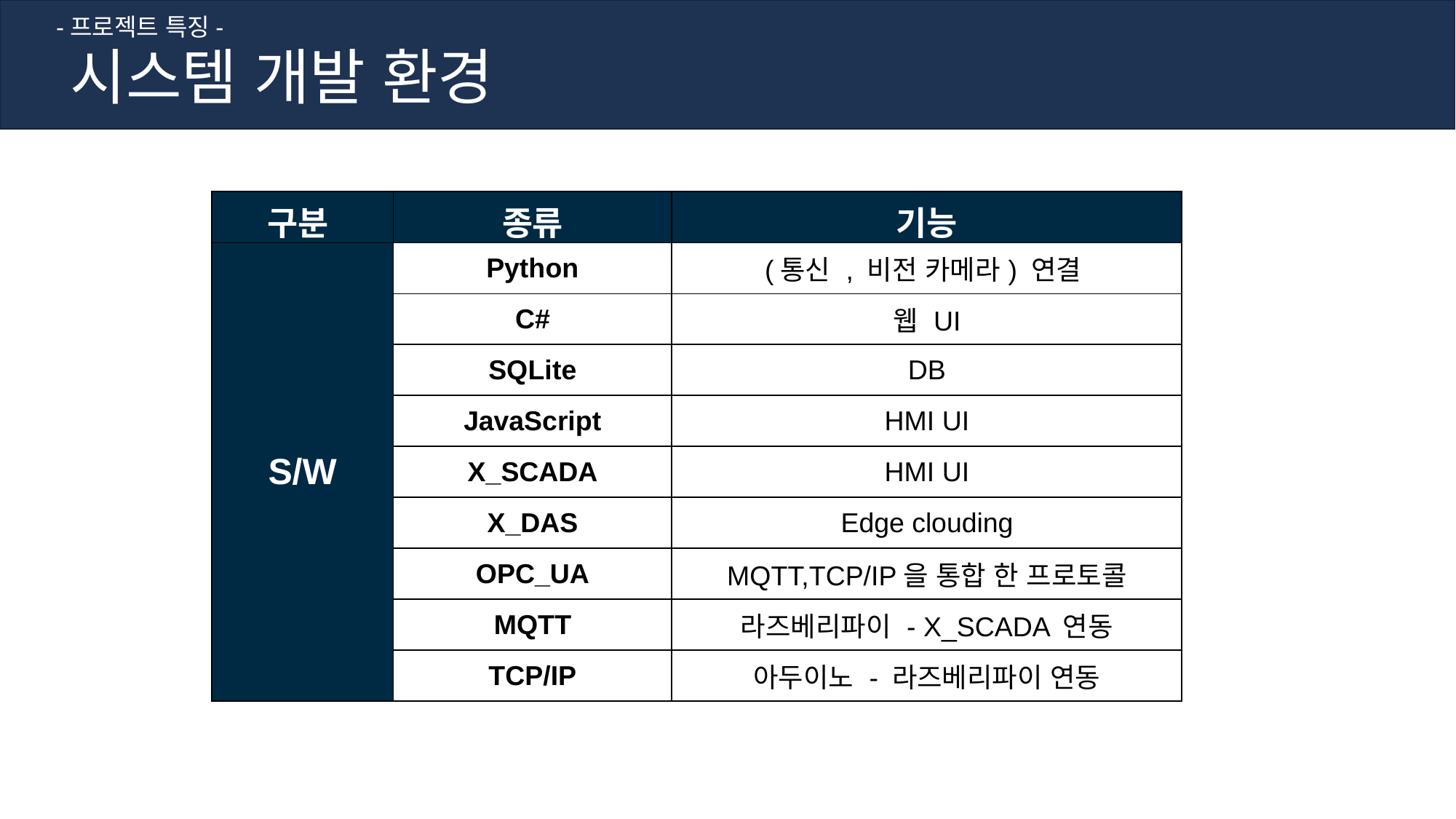

-프로젝트 특징-
시스템 개발 환경
| 구분 | 종류 | 기능 |
| --- | --- | --- |
| S/W | Python | (통신 , 비전 카메라) 연결 |
|  | C# | 웹 UI |
|  | SQLite | DB |
|  | JavaScript | HMI UI |
|  | X\_SCADA | HMI UI |
|  | X\_DAS | Edge clouding |
|  | OPC\_UA | MQTT,TCP/IP을 통합 한 프로토콜 |
|  | MQTT | 라즈베리파이 - X\_SCADA 연동 |
|  | TCP/IP | 아두이노 - 라즈베리파이 연동 |